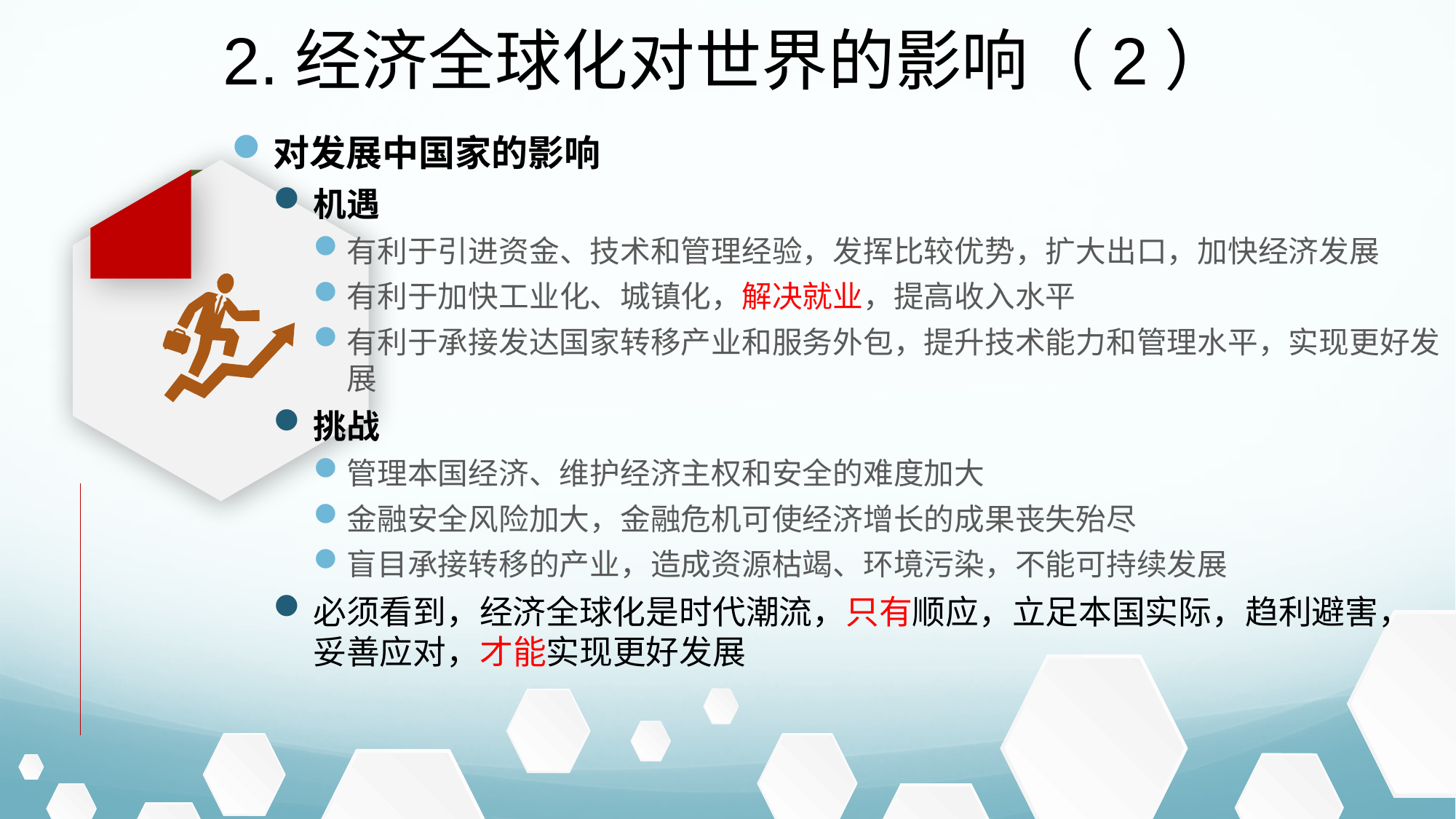

2.经济全球化对世界的影响（2）
对发展中国家的影响
机遇
有利于引进资金、技术和管理经验，发挥比较优势，扩大出口，加快经济发展
有利于加快工业化、城镇化，解决就业，提高收入水平
有利于承接发达国家转移产业和服务外包，提升技术能力和管理水平，实现更好发展
挑战
管理本国经济、维护经济主权和安全的难度加大
金融安全风险加大，金融危机可使经济增长的成果丧失殆尽
盲目承接转移的产业，造成资源枯竭、环境污染，不能可持续发展
必须看到，经济全球化是时代潮流，只有顺应，立足本国实际，趋利避害，妥善应对，才能实现更好发展